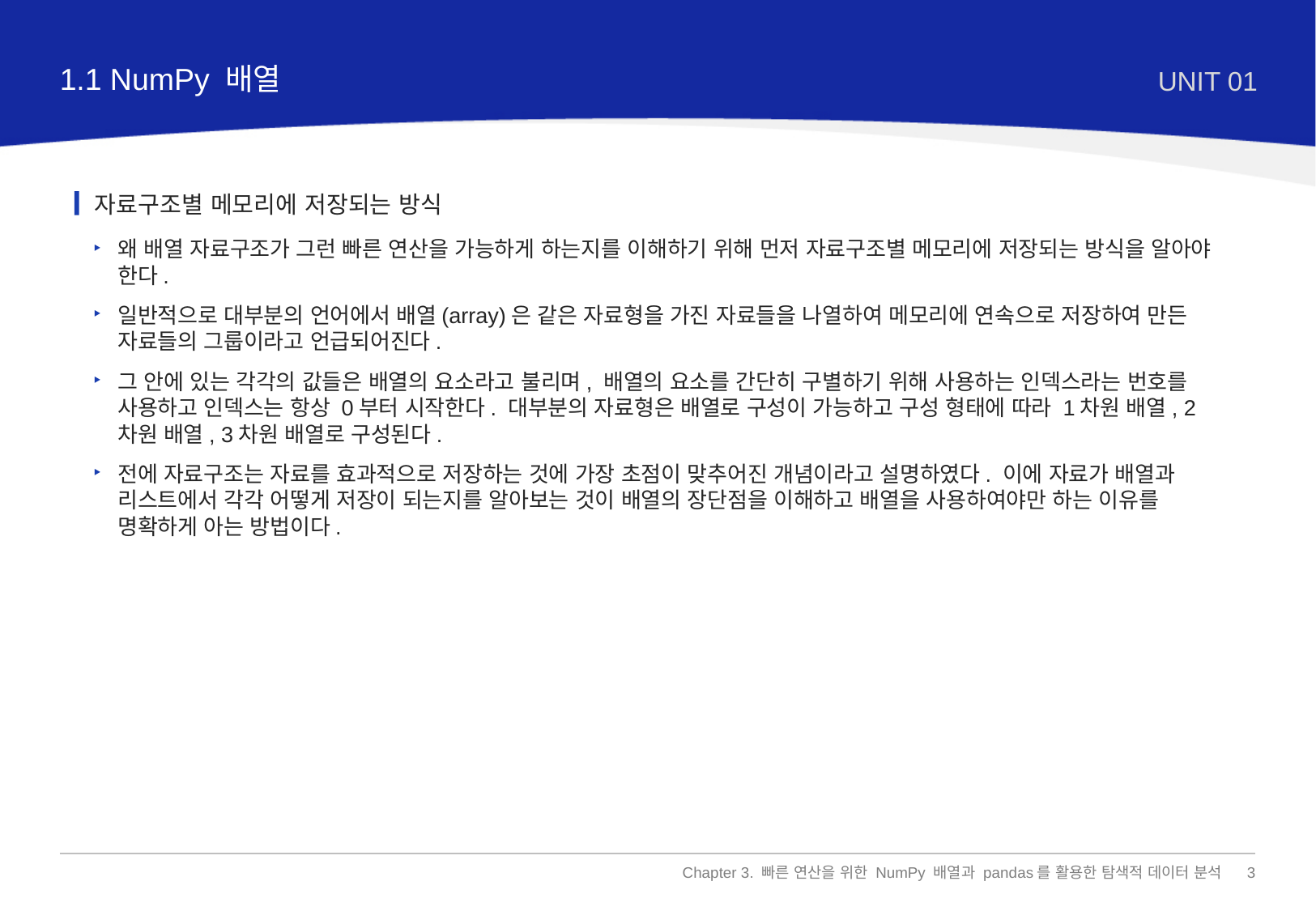

1.1 NumPy 배열
UNIT 01
자료구조별 메모리에 저장되는 방식

왜 배열 자료구조가 그런 빠른 연산을 가능하게 하는지를 이해하기 위해 먼저 자료구조별 메모리에 저장되는 방식을 알아야 한다.
일반적으로 대부분의 언어에서 배열(array)은 같은 자료형을 가진 자료들을 나열하여 메모리에 연속으로 저장하여 만든 자료들의 그룹이라고 언급되어진다.
그 안에 있는 각각의 값들은 배열의 요소라고 불리며, 배열의 요소를 간단히 구별하기 위해 사용하는 인덱스라는 번호를 사용하고 인덱스는 항상 0부터 시작한다. 대부분의 자료형은 배열로 구성이 가능하고 구성 형태에 따라 1차원 배열, 2차원 배열, 3차원 배열로 구성된다.
전에 자료구조는 자료를 효과적으로 저장하는 것에 가장 초점이 맞추어진 개념이라고 설명하였다. 이에 자료가 배열과 리스트에서 각각 어떻게 저장이 되는지를 알아보는 것이 배열의 장단점을 이해하고 배열을 사용하여야만 하는 이유를 명확하게 아는 방법이다.